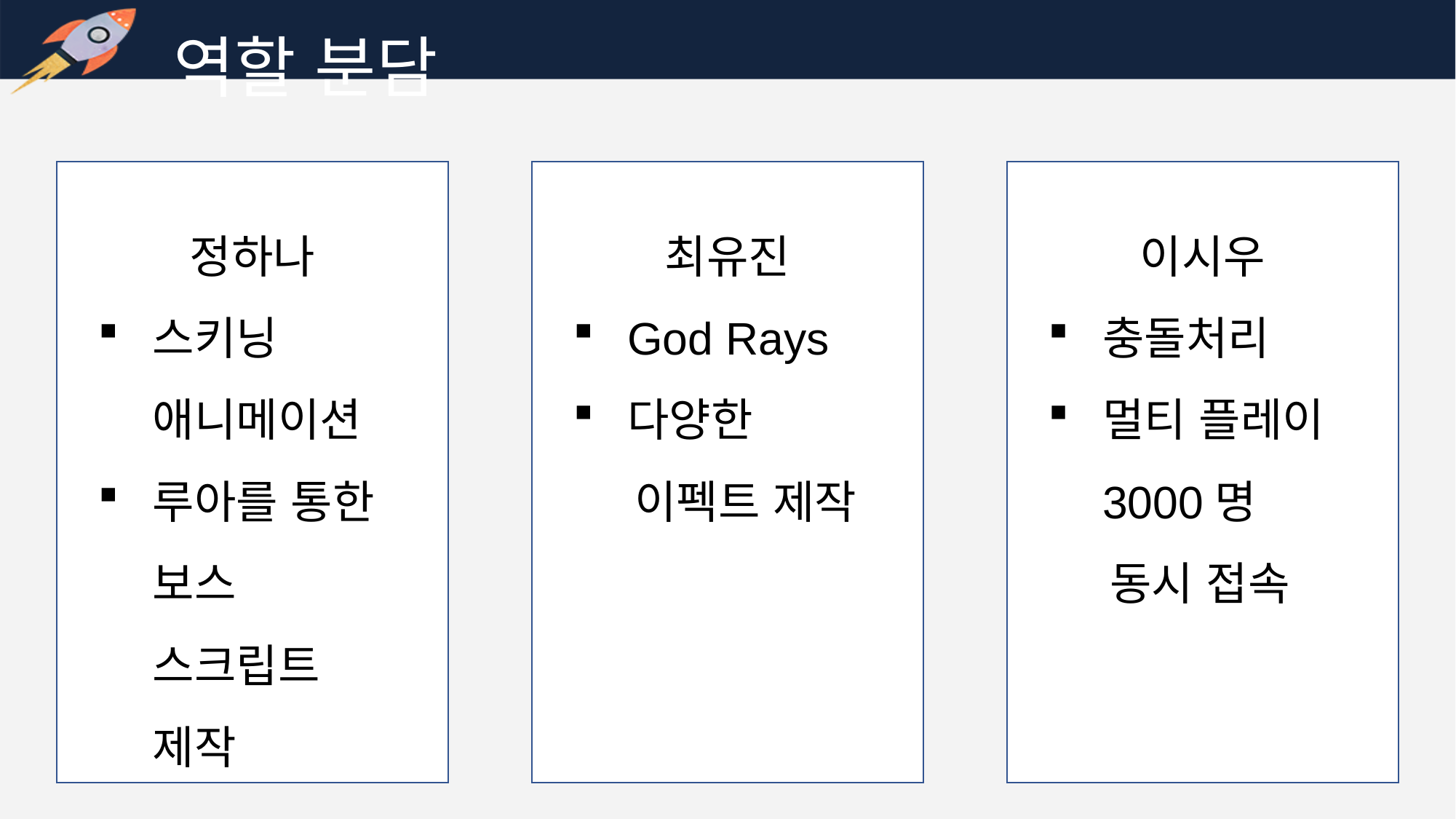

역할 분담

정하나
스키닝
애니메이션
루아를 통한
보스 스크립트 제작
최유진
God Rays
다양한
    이펙트 제작
이시우
충돌처리
멀티 플레이 3000명
    동시 접속